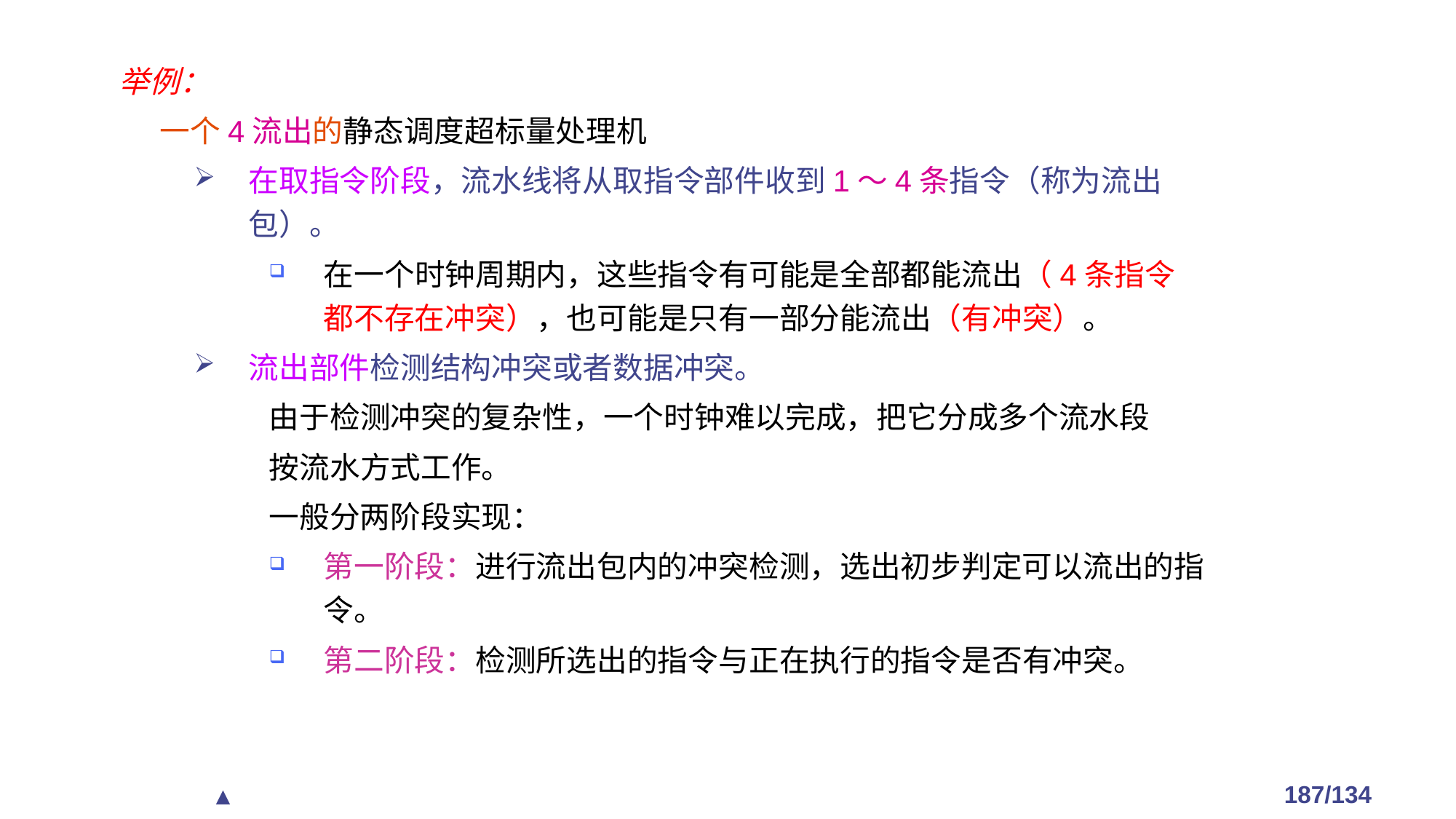

举例：
     一个4流出的静态调度超标量处理机
在取指令阶段，流水线将从取指令部件收到1～4条指令（称为流出包）。
在一个时钟周期内，这些指令有可能是全部都能流出（4条指令都不存在冲突），也可能是只有一部分能流出（有冲突）。
流出部件检测结构冲突或者数据冲突。
由于检测冲突的复杂性，一个时钟难以完成，把它分成多个流水段
按流水方式工作。
一般分两阶段实现：
第一阶段：进行流出包内的冲突检测，选出初步判定可以流出的指令。
第二阶段：检测所选出的指令与正在执行的指令是否有冲突。